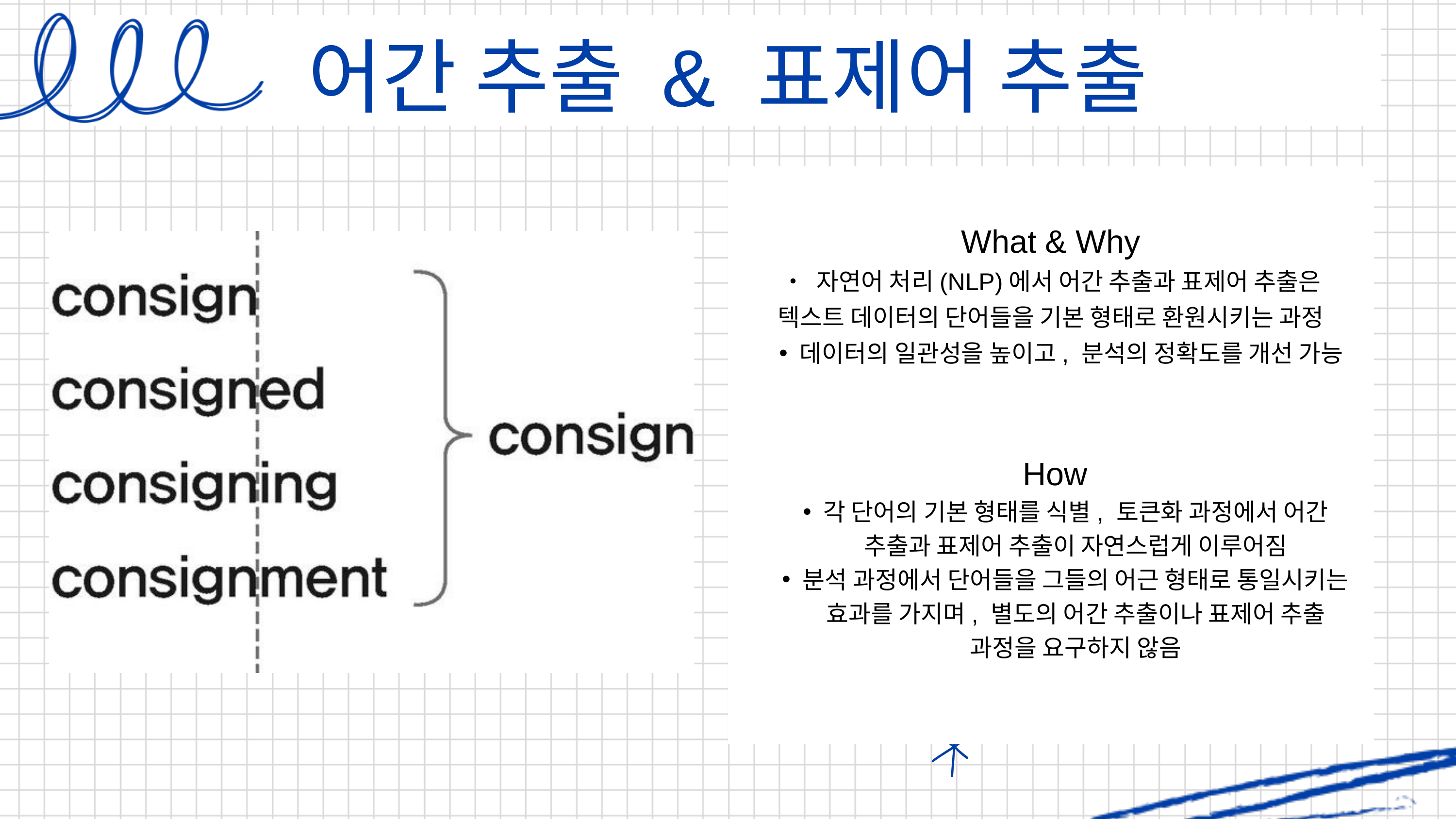

어간 추출 & 표제어 추출

What & Why
• 자연어 처리(NLP)에서 어간 추출과 표제어 추출은 텍스트 데이터의 단어들을 기본 형태로 환원시키는 과정
데이터의 일관성을 높이고, 분석의 정확도를 개선 가능

How
각 단어의 기본 형태를 식별, 토큰화 과정에서 어간 추출과 표제어 추출이 자연스럽게 이루어짐
분석 과정에서 단어들을 그들의 어근 형태로 통일시키는 효과를 가지며, 별도의 어간 추출이나 표제어 추출 과정을 요구하지 않음